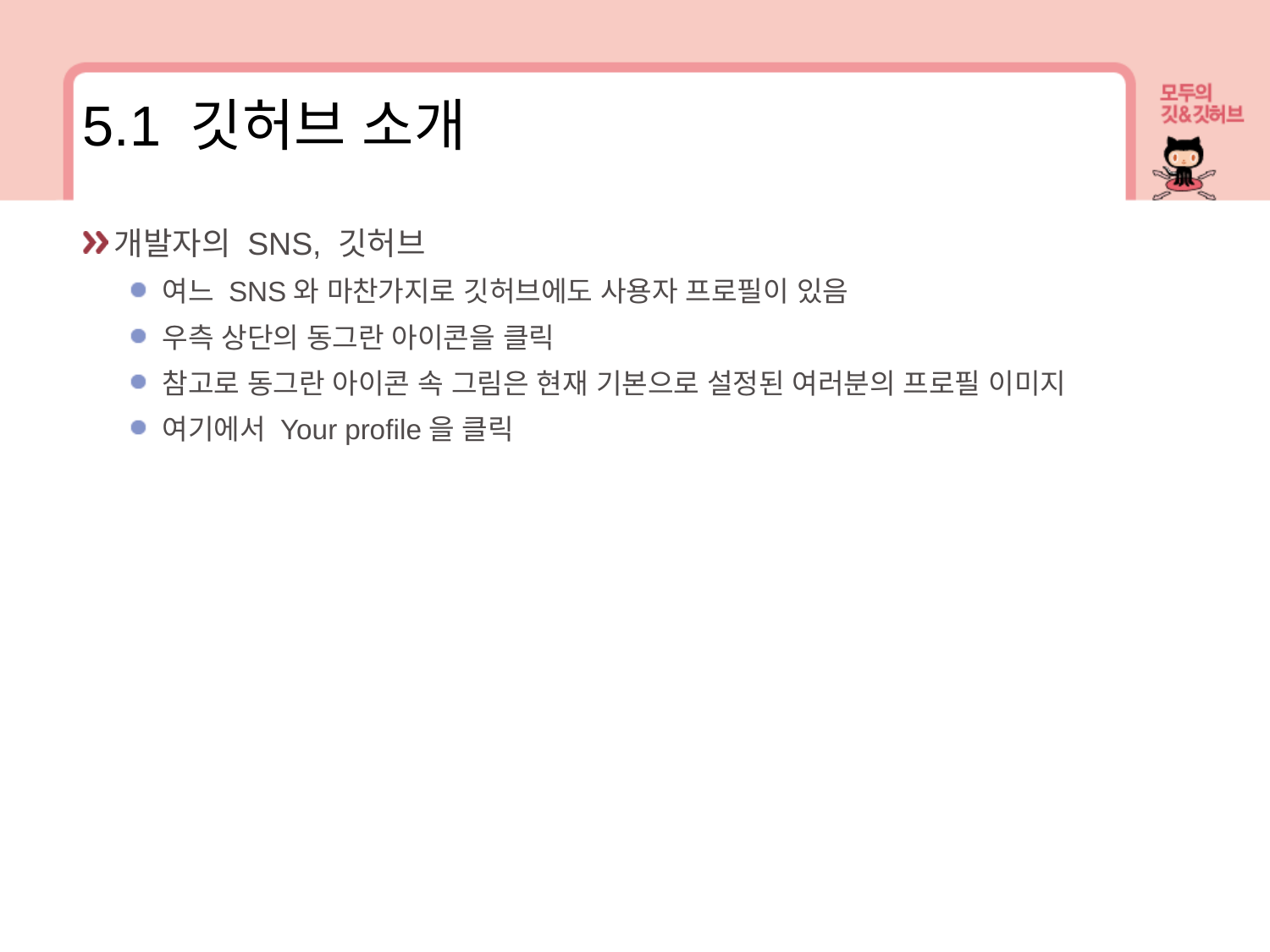

5.1 깃허브 소개
개발자의 SNS, 깃허브
여느 SNS와 마찬가지로 깃허브에도 사용자 프로필이 있음
우측 상단의 동그란 아이콘을 클릭
참고로 동그란 아이콘 속 그림은 현재 기본으로 설정된 여러분의 프로필 이미지
여기에서 Your profile을 클릭